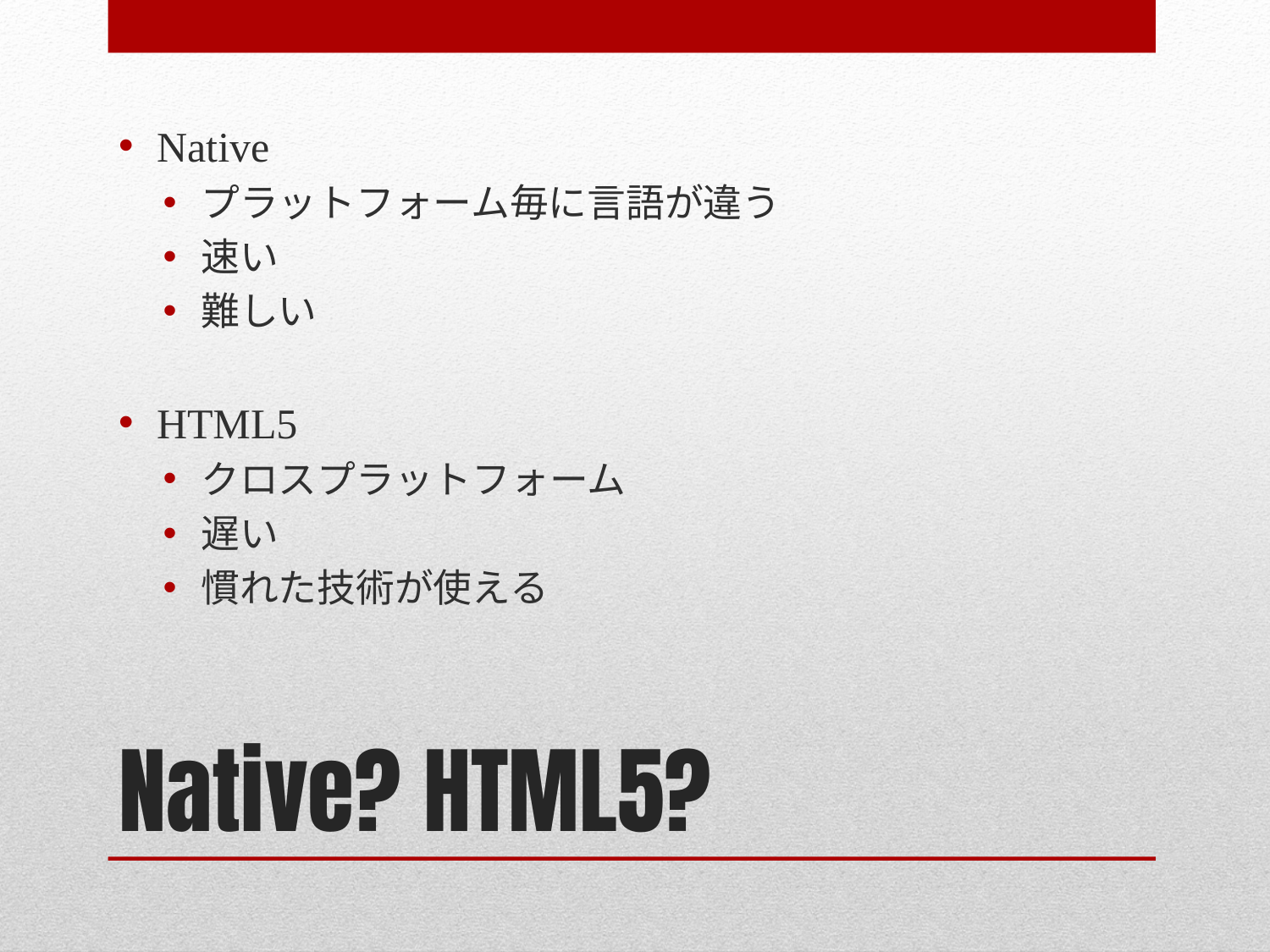

Native
プラットフォーム毎に言語が違う
速い
難しい

HTML5
クロスプラットフォーム
遅い
慣れた技術が使える
# Native? HTML5?